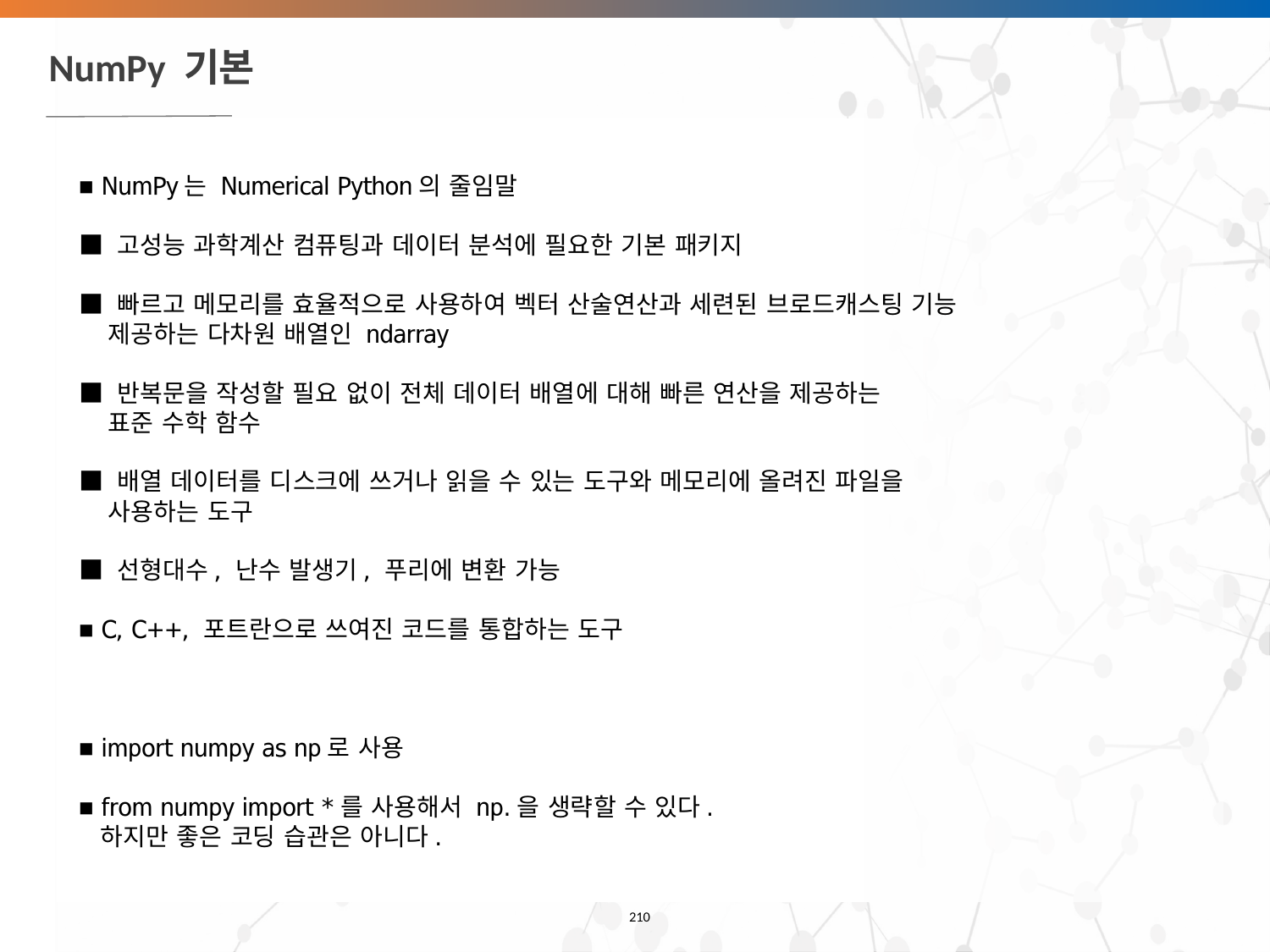

# NumPy 기본
■ NumPy는 Numerical Python의 줄임말

■ 고성능 과학계산 컴퓨팅과 데이터 분석에 필요한 기본 패키지

■ 빠르고 메모리를 효율적으로 사용하여 벡터 산술연산과 세련된 브로드캐스팅 기능
   제공하는 다차원 배열인 ndarray

■ 반복문을 작성할 필요 없이 전체 데이터 배열에 대해 빠른 연산을 제공하는
   표준 수학 함수

■ 배열 데이터를 디스크에 쓰거나 읽을 수 있는 도구와 메모리에 올려진 파일을
   사용하는 도구

■ 선형대수, 난수 발생기, 푸리에 변환 가능

■ C, C++, 포트란으로 쓰여진 코드를 통합하는 도구

■ import numpy as np로 사용

■ from numpy import *를 사용해서 np.을 생략할 수 있다.
  하지만 좋은 코딩 습관은 아니다.

210